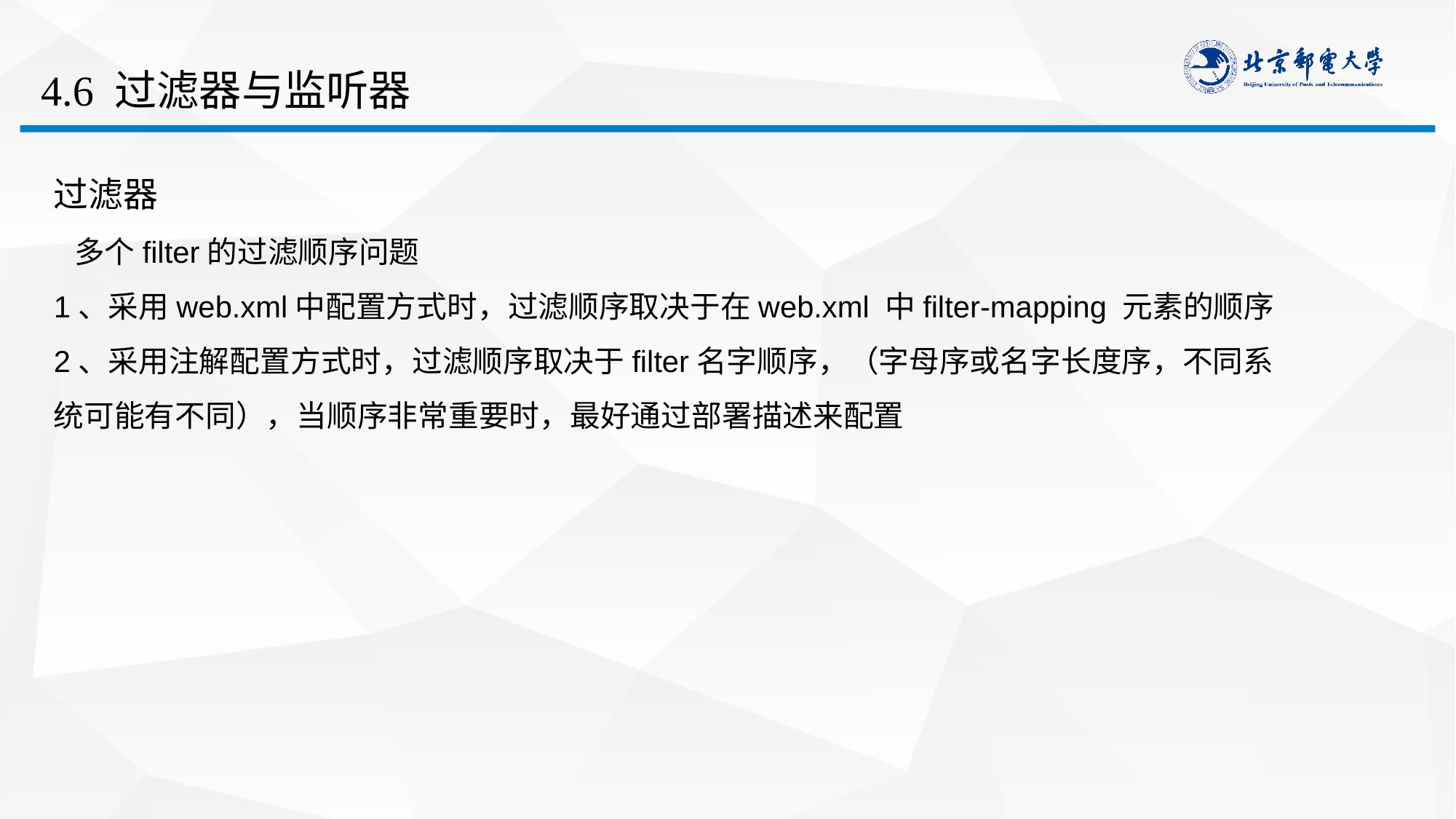

# 4.6 过滤器与监听器
过滤器
  多个filter的过滤顺序问题
1、采用web.xml中配置方式时，过滤顺序取决于在web.xml 中filter-mapping 元素的顺序
2、采用注解配置方式时，过滤顺序取决于filter名字顺序，（字母序或名字长度序，不同系统可能有不同），当顺序非常重要时，最好通过部署描述来配置